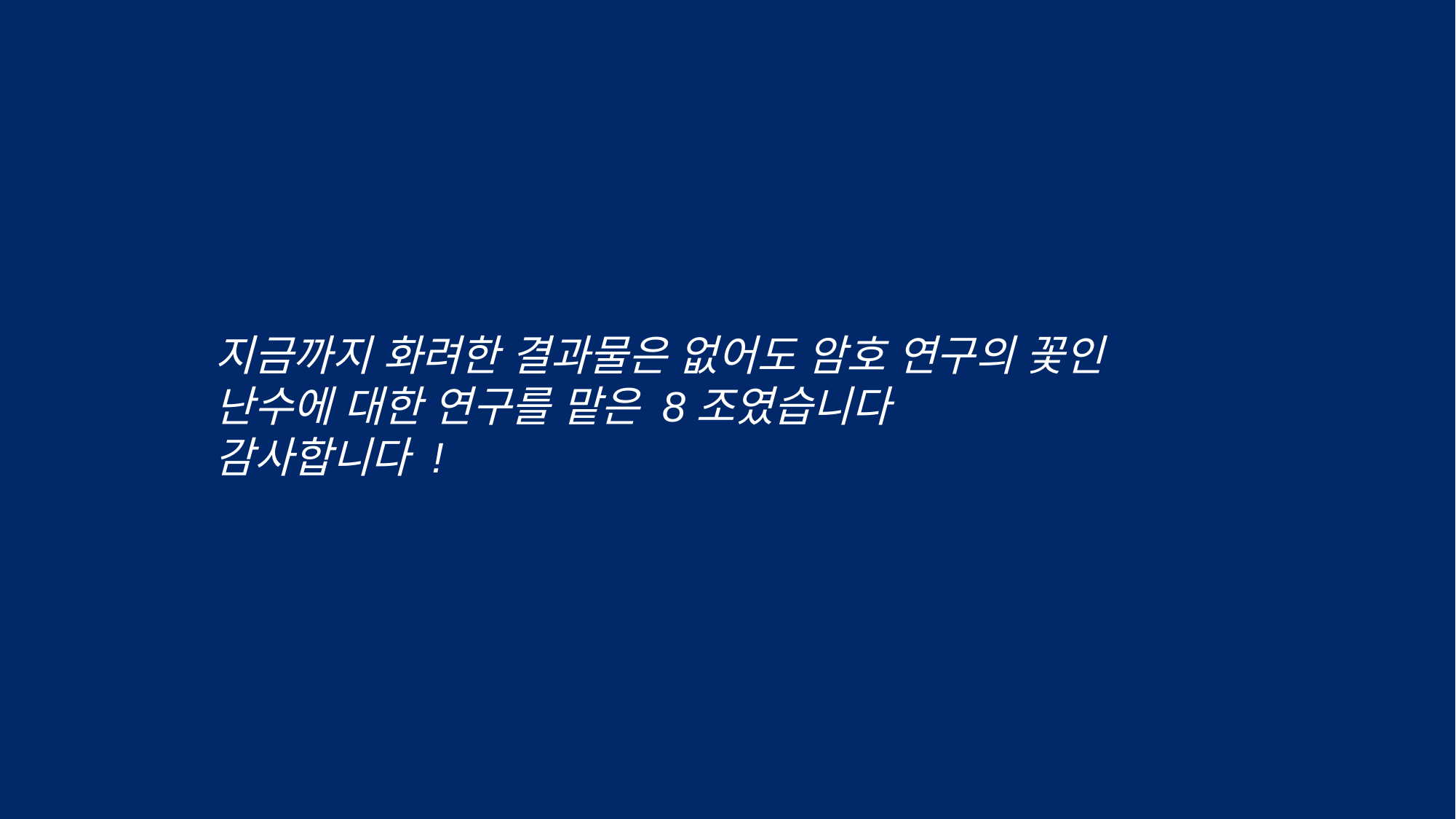

지금까지 화려한 결과물은 없어도 암호 연구의 꽃인 난수에 대한 연구를 맡은 8조였습니다
감사합니다 !